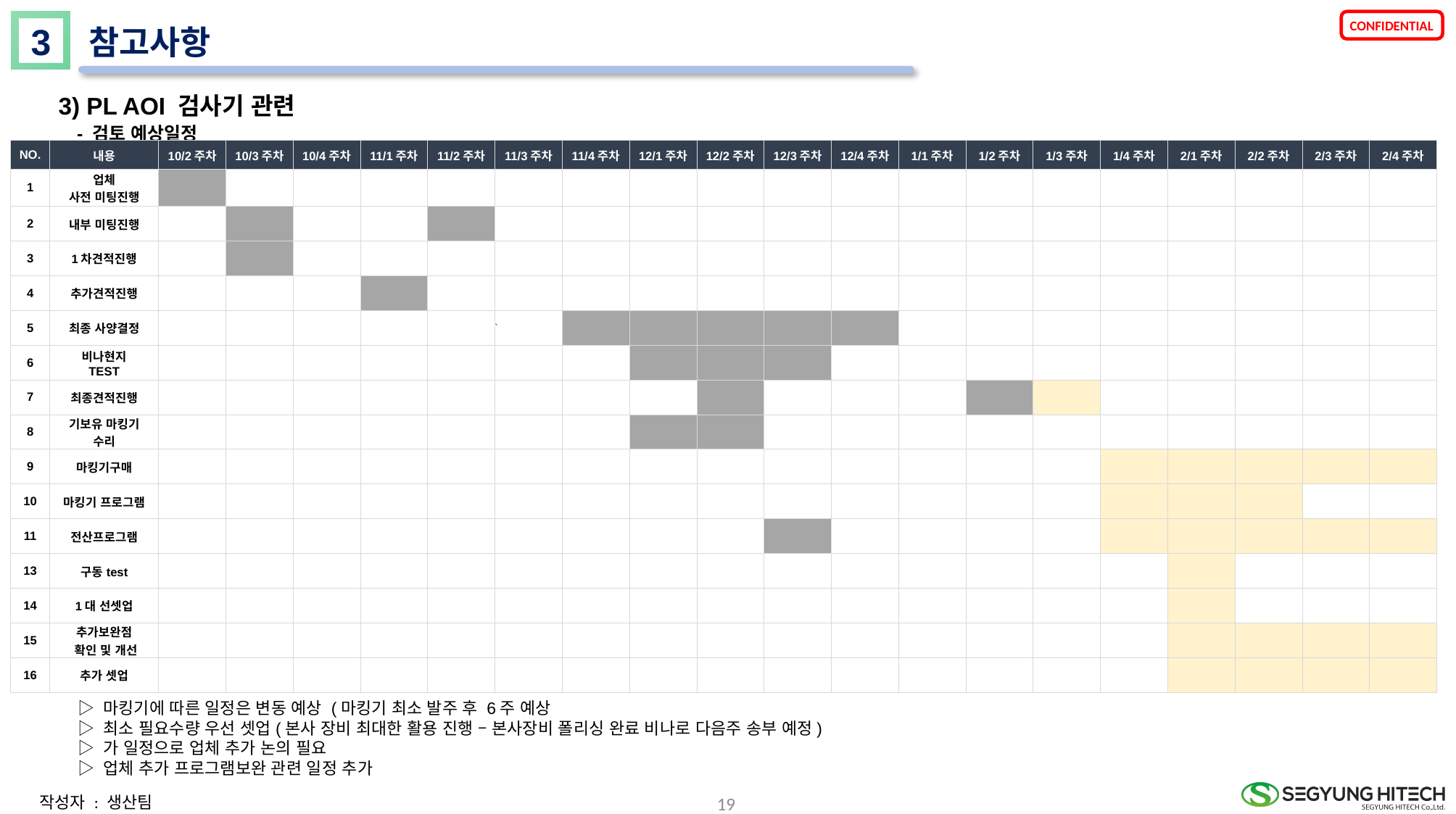

3
참고사항
3) PL AOI 검사기 관련
     - 검토 예상일정
| NO. | 내용 | 10/2주차 | 10/3주차 | 10/4주차 | 11/1주차 | 11/2주차 | 11/3주차 | 11/4주차 | 12/1주차 | 12/2주차 | 12/3주차 | 12/4주차 | 1/1주차 | 1/2주차 | 1/3주차 | 1/4주차 | 2/1주차 | 2/2주차 | 2/3주차 | 2/4주차 |
| --- | --- | --- | --- | --- | --- | --- | --- | --- | --- | --- | --- | --- | --- | --- | --- | --- | --- | --- | --- | --- |
| 1 | 업체 사전 미팅진행 |  |  |  |  |  |  |  |  |  |  |  |  |  |  |  |  |  |  |  |
| 2 | 내부 미팅진행 |  |  |  |  |  |  |  |  |  |  |  |  |  |  |  |  |  |  |  |
| 3 | 1차견적진행 |  |  |  |  |  |  |  |  |  |  |  |  |  |  |  |  |  |  |  |
| 4 | 추가견적진행 |  |  |  |  |  |  |  |  |  |  |  |  |  |  |  |  |  |  |  |
| 5 | 최종 사양결정 |  |  |  |  |  | ` |  |  |  |  |  |  |  |  |  |  |  |  |  |
| 6 | 비나현지 TEST |  |  |  |  |  |  |  |  |  |  |  |  |  |  |  |  |  |  |  |
| 7 | 최종견적진행 |  |  |  |  |  |  |  |  |  |  |  |  |  |  |  |  |  |  |  |
| 8 | 기보유 마킹기 수리 |  |  |  |  |  |  |  |  |  |  |  |  |  |  |  |  |  |  |  |
| 9 | 마킹기구매 |  |  |  |  |  |  |  |  |  |  |  |  |  |  |  |  |  |  |  |
| 10 | 마킹기 프로그램 |  |  |  |  |  |  |  |  |  |  |  |  |  |  |  |  |  |  |  |
| 11 | 전산프로그램 |  |  |  |  |  |  |  |  |  |  |  |  |  |  |  |  |  |  |  |
| 13 | 구동test |  |  |  |  |  |  |  |  |  |  |  |  |  |  |  |  |  |  |  |
| 14 | 1대 선셋업 |  |  |  |  |  |  |  |  |  |  |  |  |  |  |  |  |  |  |  |
| 15 | 추가보완점 확인 및 개선 |  |  |  |  |  |  |  |  |  |  |  |  |  |  |  |  |  |  |  |
| 16 | 추가 셋업 |  |  |  |  |  |  |  |  |  |  |  |  |  |  |  |  |  |  |  |
 ▷ 마킹기에 따른 일정은 변동 예상 (마킹기 최소 발주 후 6주 예상
 ▷ 최소 필요수량 우선 셋업(본사 장비 최대한 활용 진행 – 본사장비 폴리싱 완료 비나로 다음주 송부 예정)
 ▷ 가 일정으로 업체 추가 논의 필요
 ▷ 업체 추가 프로그램보완 관련 일정 추가
19
작성자 : 생산팀